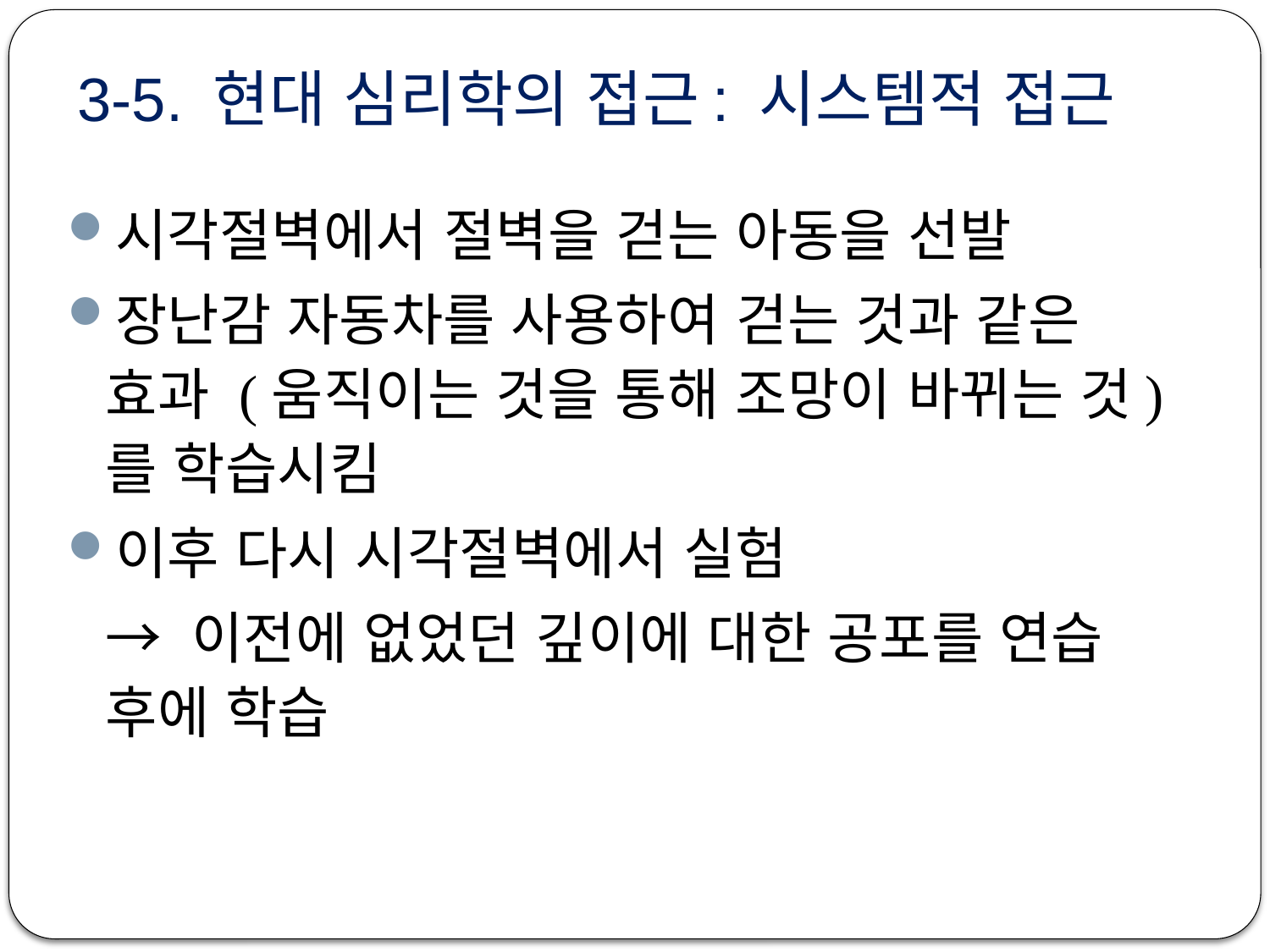

# 3-5. 현대 심리학의 접근: 시스템적 접근
시각절벽에서 절벽을 걷는 아동을 선발
장난감 자동차를 사용하여 걷는 것과 같은 효과 (움직이는 것을 통해 조망이 바뀌는 것)를 학습시킴
이후 다시 시각절벽에서 실험
	→ 이전에 없었던 깊이에 대한 공포를 연습 후에 학습